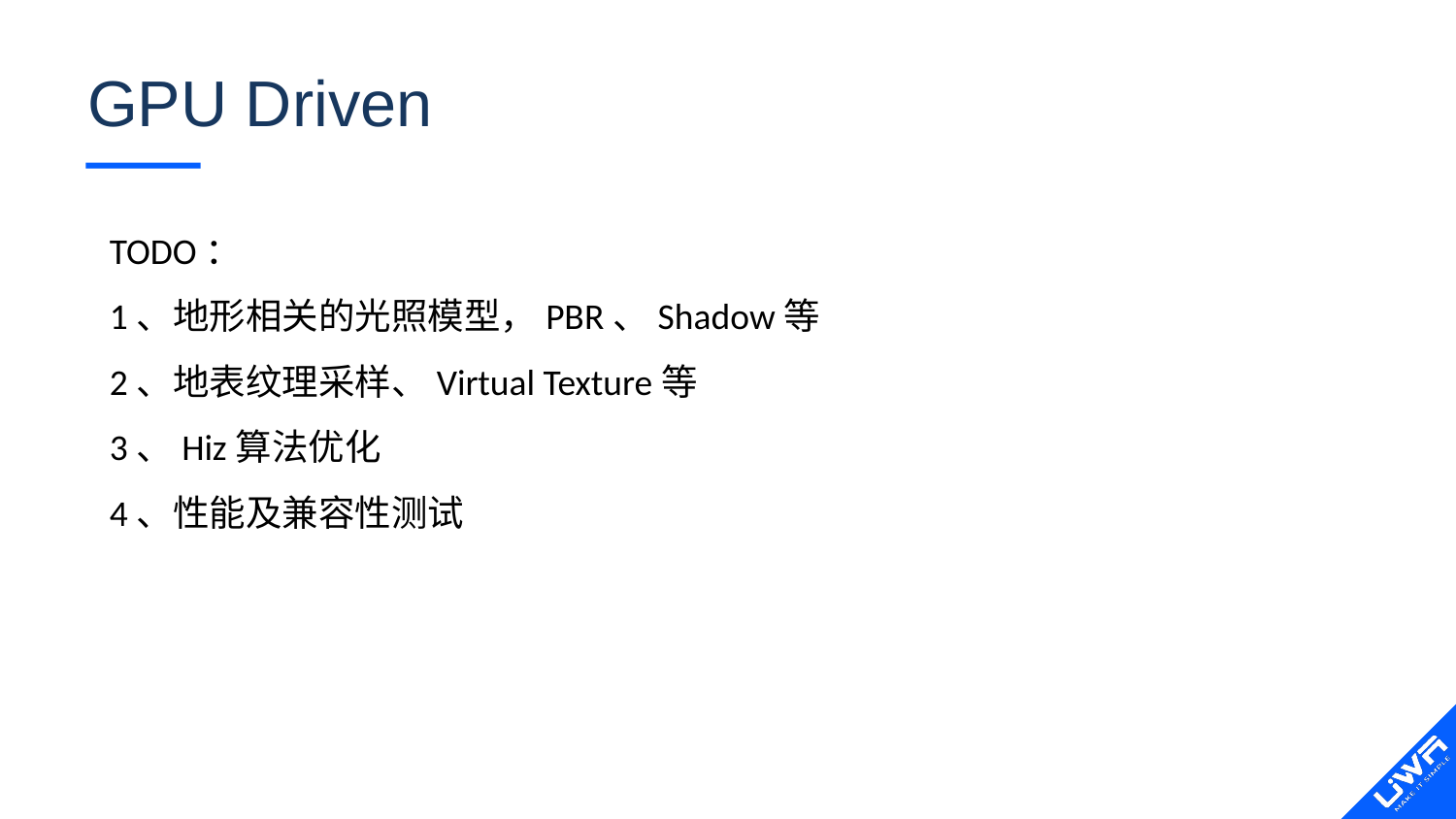

# GPU Driven
TODO：
1、地形相关的光照模型，PBR、Shadow等
2、地表纹理采样、Virtual Texture等
3、Hiz算法优化
4、性能及兼容性测试